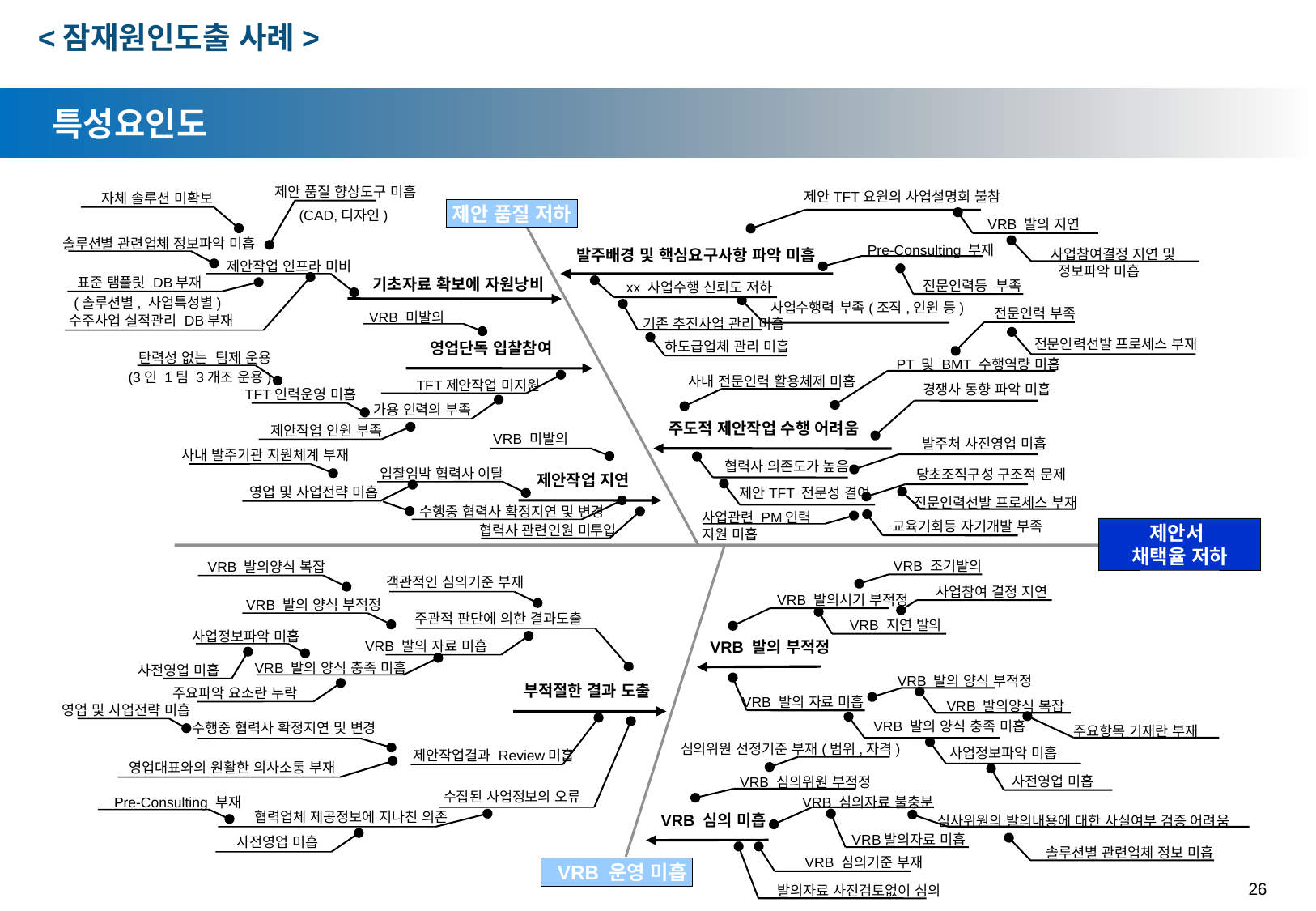

<잠재원인도출 사례>

특성요인도
제안 품질 향상도구 미흡
제안TFT요원의 사업설명회 불참
자체 솔루션 미확보
제안 품질 저하

(CAD,디자인)

VRB 발의 지연

솔루션별 관련업체 정보파악 미흡
Pre-Consulting 부재
발주배경 및 핵심요구사항 파악 미흡
사업참여결정 지연 및
 정보파악 미흡

제안작업 인프라 미비

표준 탬플릿 DB부재

기초자료 확보에 자원낭비
전문인력등  부족
xx 사업수행 신뢰도 저하

(솔루션별, 사업특성별)
사업수행력 부족(조직,인원 등)
전문인력 부족

VRB 미발의

수주사업 실적관리 DB부재
기존 추진사업 관리 미흡

전문인력선발 프로세스 부재
하도급업체 관리 미흡

영업단독 입찰참여

탄력성 없는  팀제 운용
PT 및 BMT 수행역량 미흡
(3인 1팀 3개조 운용)

사내 전문인력 활용체제 미흡

TFT제안작업 미지원

경쟁사 동향 파악 미흡
TFT인력운영 미흡

가용 인력의 부족

주도적 제안작업 수행 어려움
제안작업 인원 부족
VRB 미발의

발주처 사전영업 미흡
사내 발주기관 지원체계 부재

협력사 의존도가 높음

입찰임박 협력사 이탈
당초조직구성 구조적 문제

제안작업 지연
영업 및 사업전략 미흡
제안TFT 전문성 결여

전문인력선발 프로세스 부재

수행중 협력사 확정지연 및 변경

사업관련 PM인력
지원 미흡
교육기회등 자기개발 부족

협력사 관련인원 미투입

제안서
채택율 저하

VRB 조기발의
VRB 발의양식 복잡
객관적인 심의기준 부재
사업참여 결정 지연

VRB 발의시기 부적정
VRB 발의 양식 부적정

주관적 판단에 의한 결과도출
VRB 지연 발의

사업정보파악 미흡

VRB 발의 부적정
VRB 발의 자료 미흡

사전영업 미흡
VRB 발의 양식 충족 미흡

VRB 발의 양식 부적정

부적절한 결과 도출

주요파악 요소란 누락

VRB 발의 자료 미흡

VRB 발의양식 복잡

영업 및 사업전략 미흡

VRB 발의 양식 충족 미흡
수행중 협력사 확정지연 및 변경
주요항목 기재란 부재

심의위원 선정기준 부재(범위,자격)
사업정보파악 미흡

제안작업결과 Review미흡

영업대표와의 원활한 의사소통 부재

사전영업 미흡
VRB 심의위원 부적정

수집된 사업정보의 오류
Pre-Consulting 부재
VRB 심의자료 불충분

협력업체 제공정보에 지나친 의존
심사위원의 발의내용에 대한 사실여부 검증 어려움
VRB 심의 미흡

VRB발의자료 미흡
사전영업 미흡

 솔루션별 관련업체 정보 미흡

VRB 심의기준 부재
  VRB 운영 미흡
26
발의자료 사전검토없이 심의